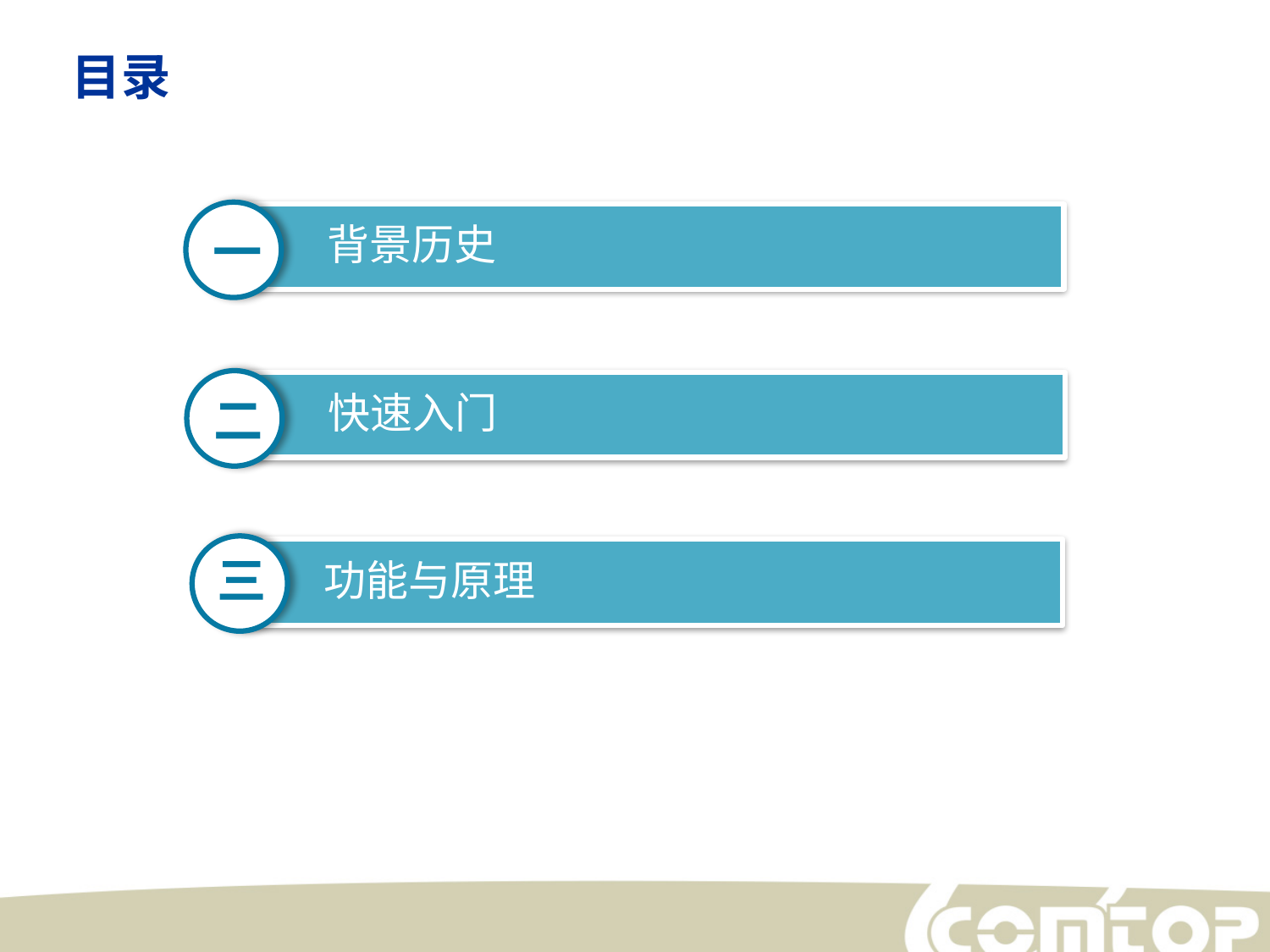

目录

背景历史
一

快速入门
二

功能与原理
三